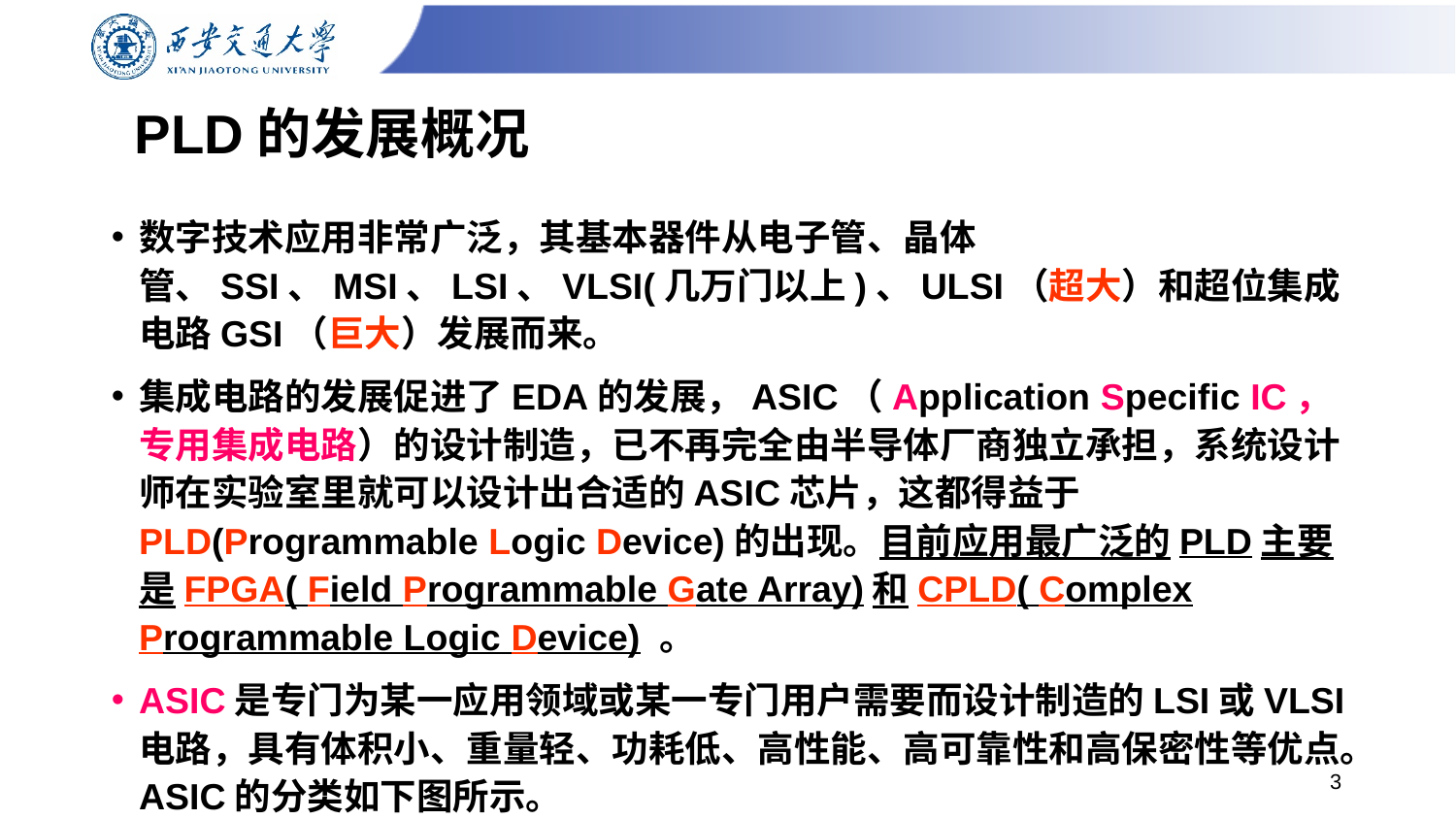

# PLD的发展概况
数字技术应用非常广泛，其基本器件从电子管、晶体管、SSI、MSI、LSI、VLSI(几万门以上)、ULSI（超大）和超位集成电路GSI（巨大）发展而来。
集成电路的发展促进了EDA的发展，ASIC（Application Specific IC，专用集成电路）的设计制造，已不再完全由半导体厂商独立承担，系统设计师在实验室里就可以设计出合适的ASIC芯片，这都得益于PLD(Programmable Logic Device)的出现。目前应用最广泛的PLD主要是FPGA( Field Programmable Gate Array)和CPLD( Complex Programmable Logic Device) 。
ASIC是专门为某一应用领域或某一专门用户需要而设计制造的LSI或VLSI电路，具有体积小、重量轻、功耗低、高性能、高可靠性和高保密性等优点。ASIC的分类如下图所示。
3